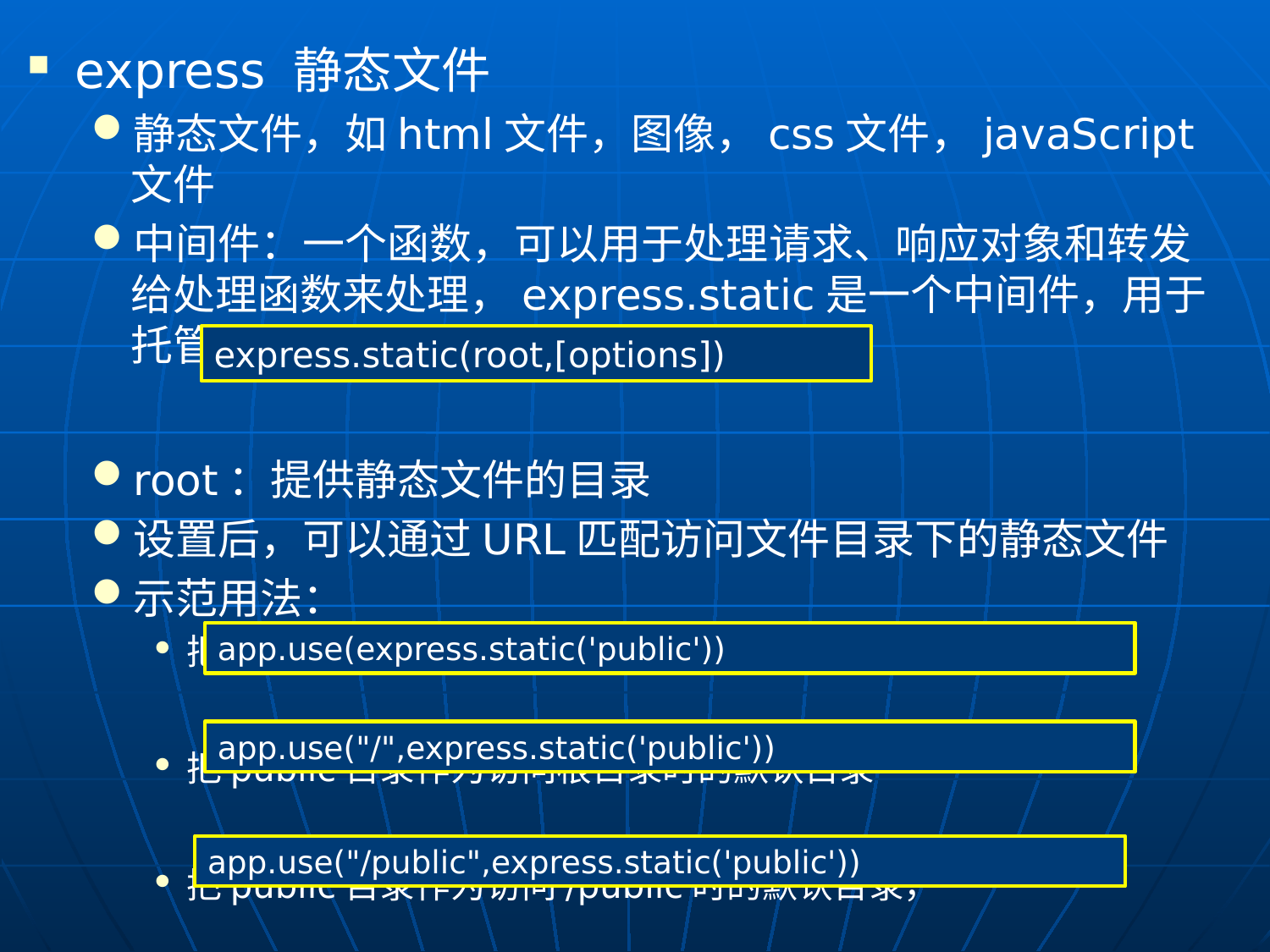

express 静态文件
静态文件，如html文件，图像，css文件，javaScript文件
中间件：一个函数，可以用于处理请求、响应对象和转发给处理函数来处理，express.static是一个中间件，用于托管Express应用中的静态文件。

root：提供静态文件的目录
设置后，可以通过URL匹配访问文件目录下的静态文件
示范用法：
把public目录作为访问静态文件的默认目录

把public目录作为访问根目录时的默认目录

把public目录作为访问/public时的默认目录，

express.static(root,[options])
app.use(express.static('public'))
app.use("/",express.static('public'))
app.use("/public",express.static('public'))